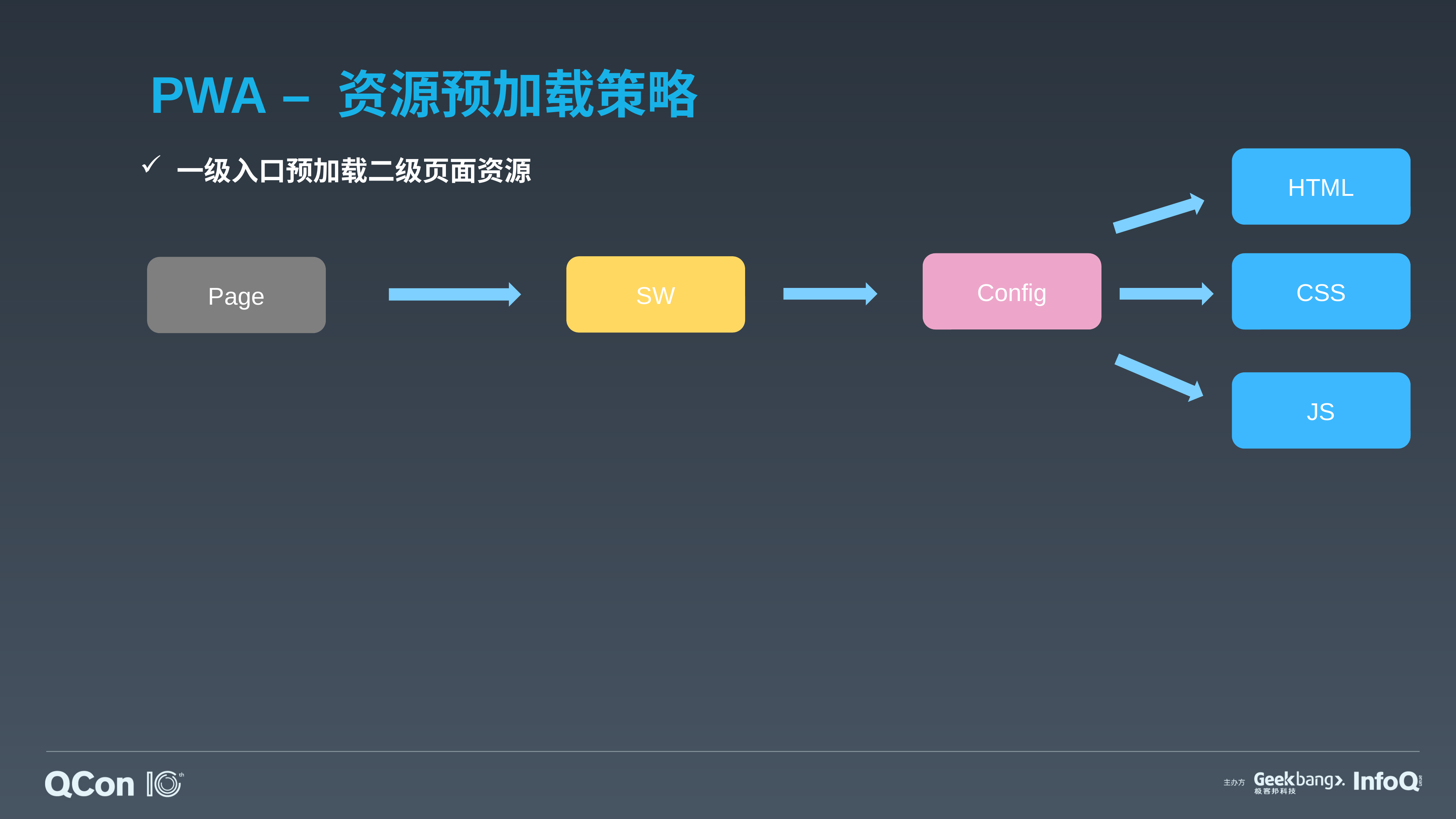

# PWA – 资源预加载策略
HTML
 一级入口预加载二级页面资源

Config
CSS
SW
Page

JS